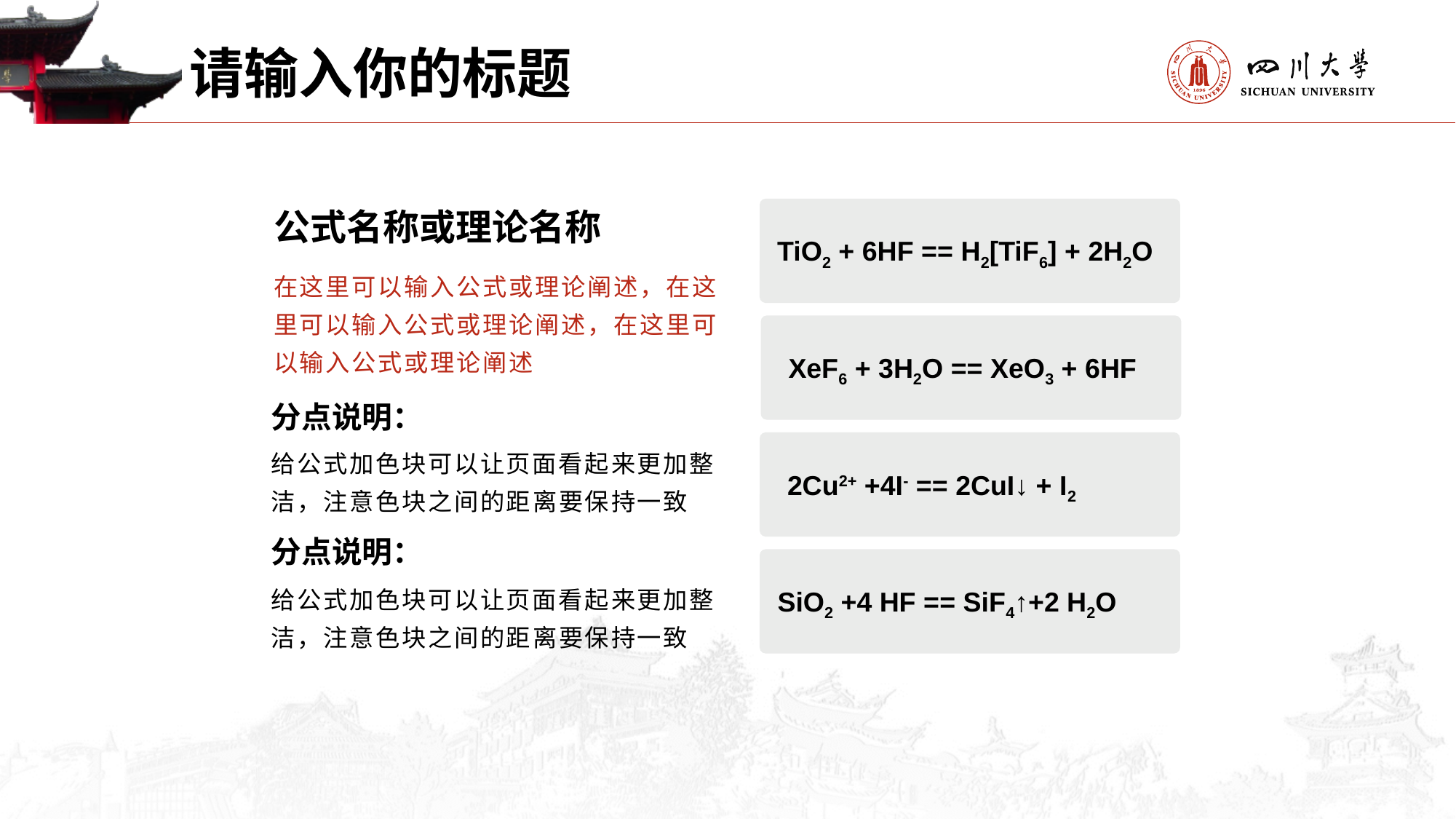

请输入你的标题
公式名称或理论名称

TiO2 + 6HF == H2[TiF6] + 2H2O
在这里可以输入公式或理论阐述，在这里可以输入公式或理论阐述，在这里可以输入公式或理论阐述

XeF6 + 3H2O == XeO3 + 6HF
分点说明：

2Cu2+ +4I- == 2CuI↓ + I2
给公式加色块可以让页面看起来更加整洁，注意色块之间的距离要保持一致
分点说明：

SiO2 +4 HF == SiF4↑+2 H2O
给公式加色块可以让页面看起来更加整洁，注意色块之间的距离要保持一致